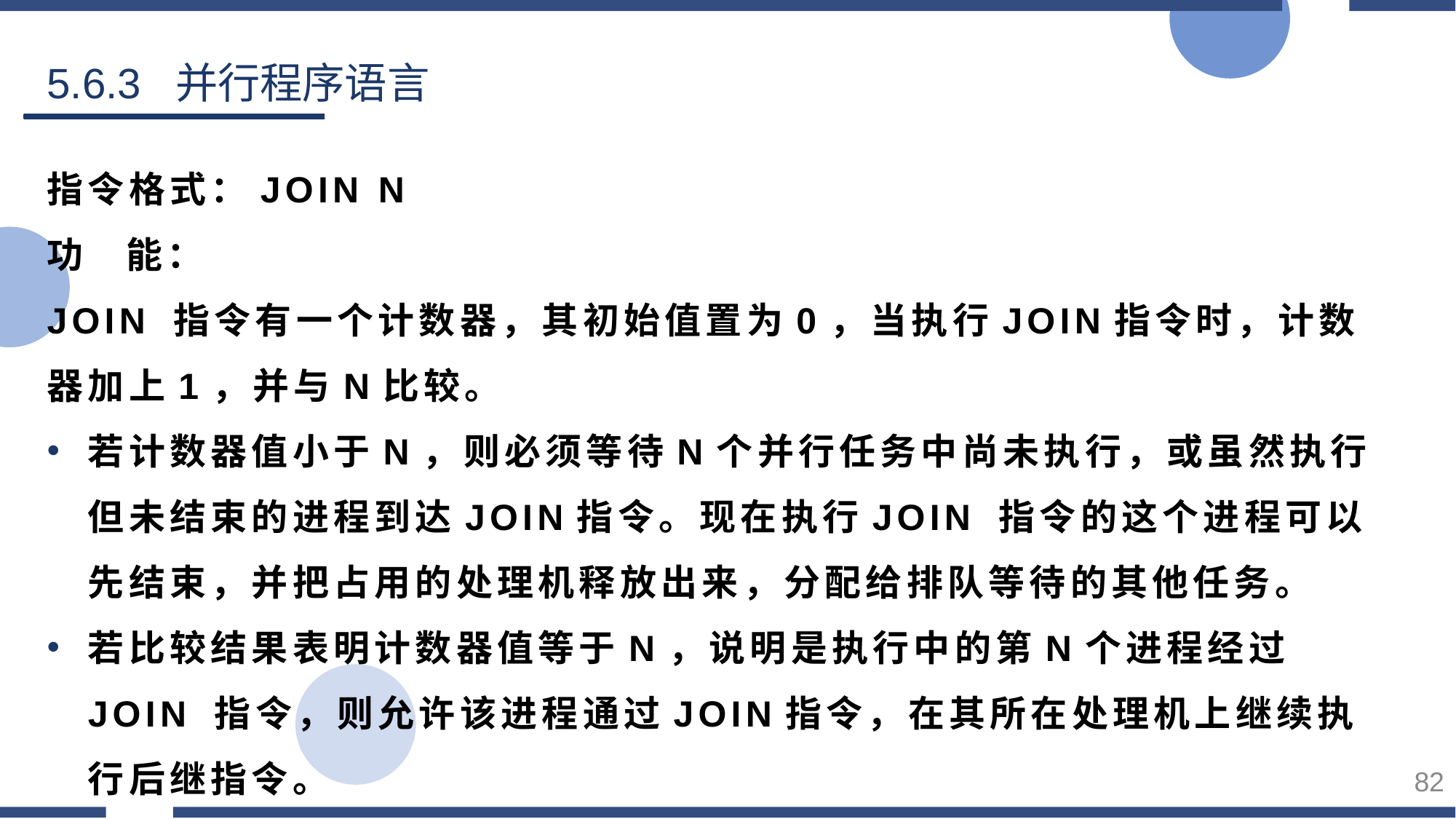

5.6.3  并行程序语言
指令格式：JOIN N
功   能：
JOIN 指令有一个计数器，其初始值置为0，当执行JOIN指令时，计数器加上1，并与N比较。
若计数器值小于N，则必须等待N个并行任务中尚未执行，或虽然执行但未结束的进程到达JOIN指令。现在执行JOIN 指令的这个进程可以先结束，并把占用的处理机释放出来，分配给排队等待的其他任务。
若比较结果表明计数器值等于N，说明是执行中的第N个进程经过JOIN 指令，则允许该进程通过JOIN指令，在其所在处理机上继续执行后继指令。

82